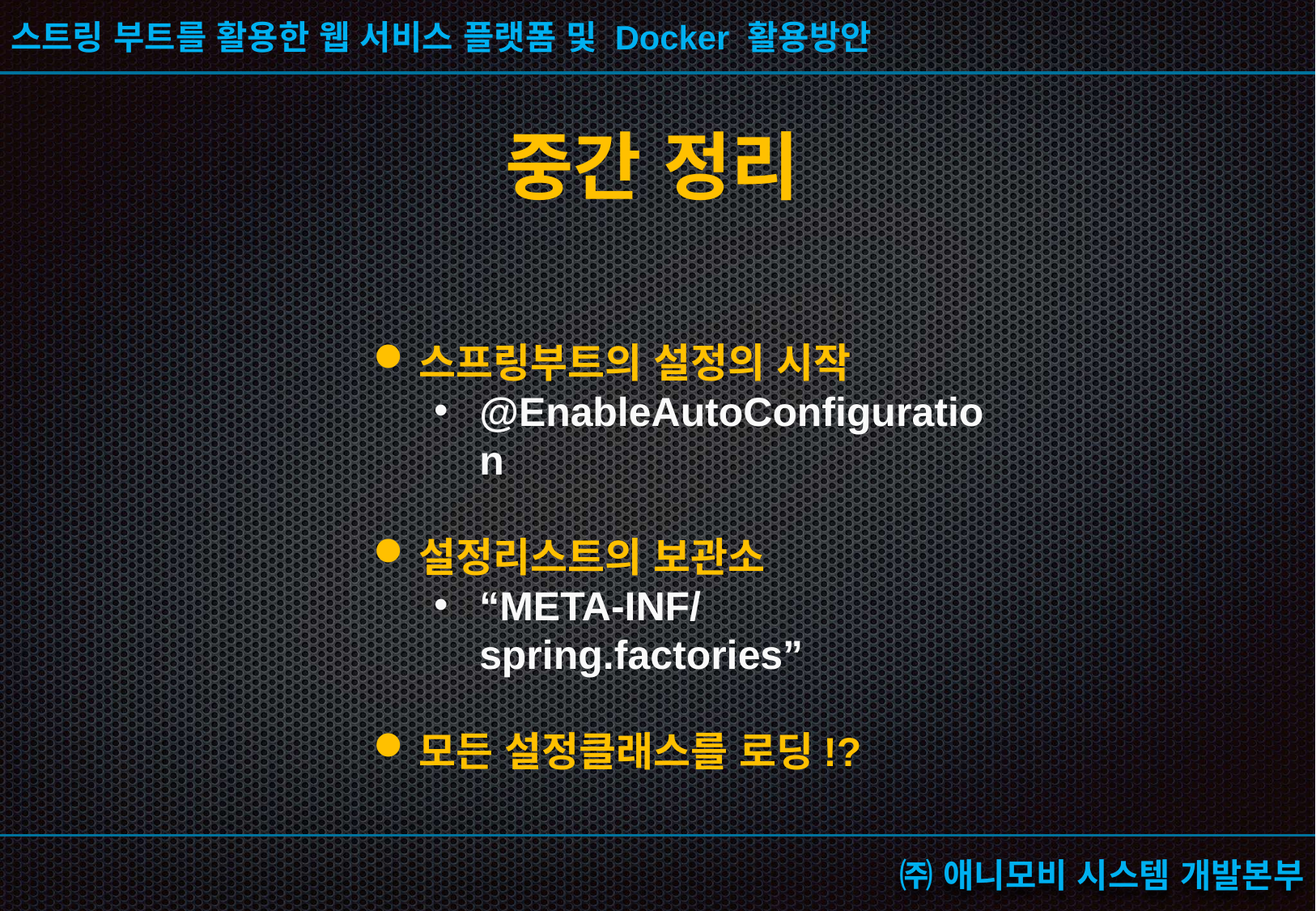

# 중간 정리
스프링부트의 설정의 시작
@EnableAutoConfiguration

설정리스트의 보관소
“META-INF/spring.factories”

모든 설정클래스를 로딩!?